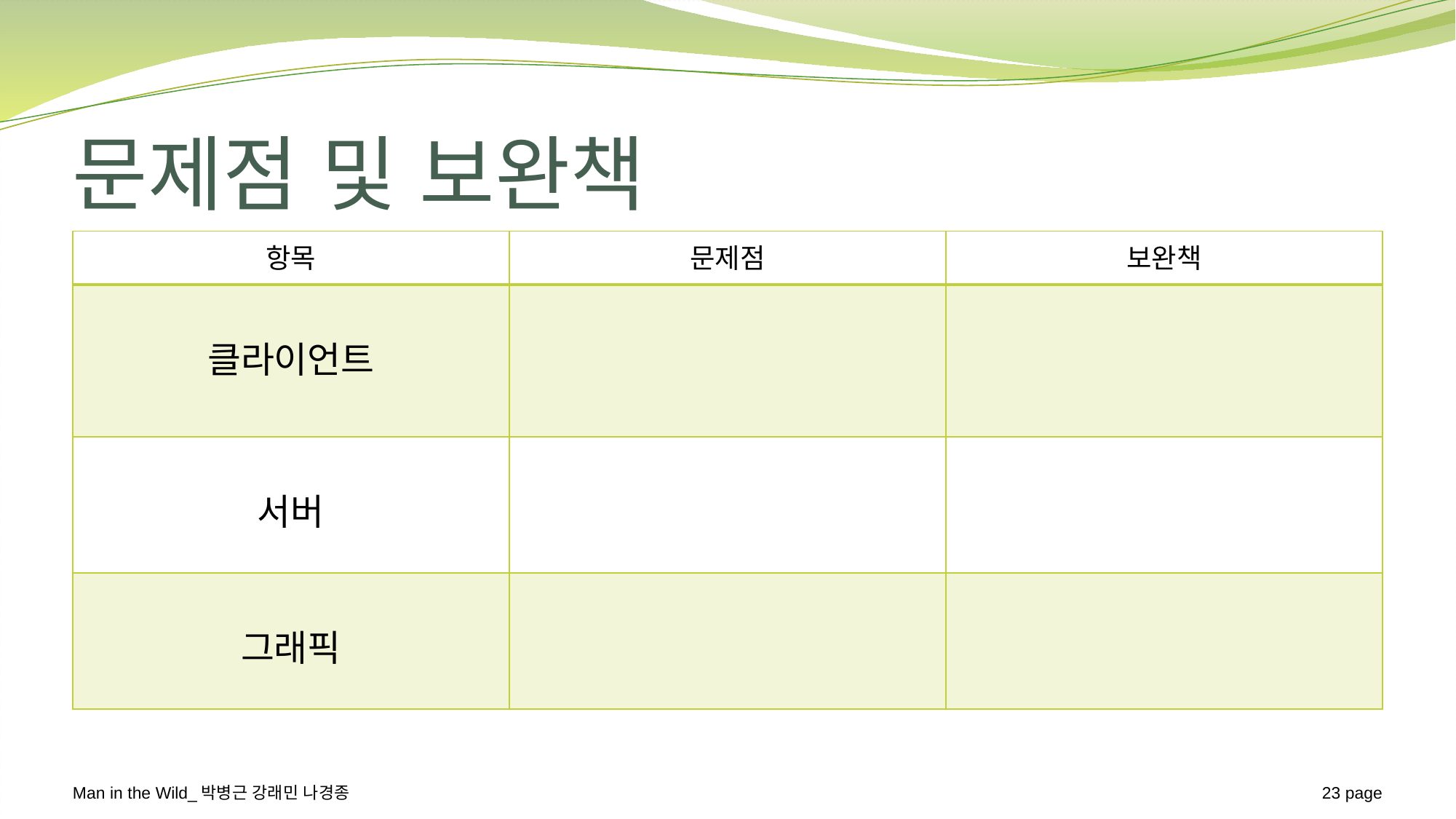

# 문제점 및 보완책
| 항목 | 문제점 | 보완책 |
| --- | --- | --- |
| 클라이언트 |  |  |
| 서버 |  |  |
| 그래픽 |  |  |
Man in the Wild_박병근 강래민 나경종
23 page